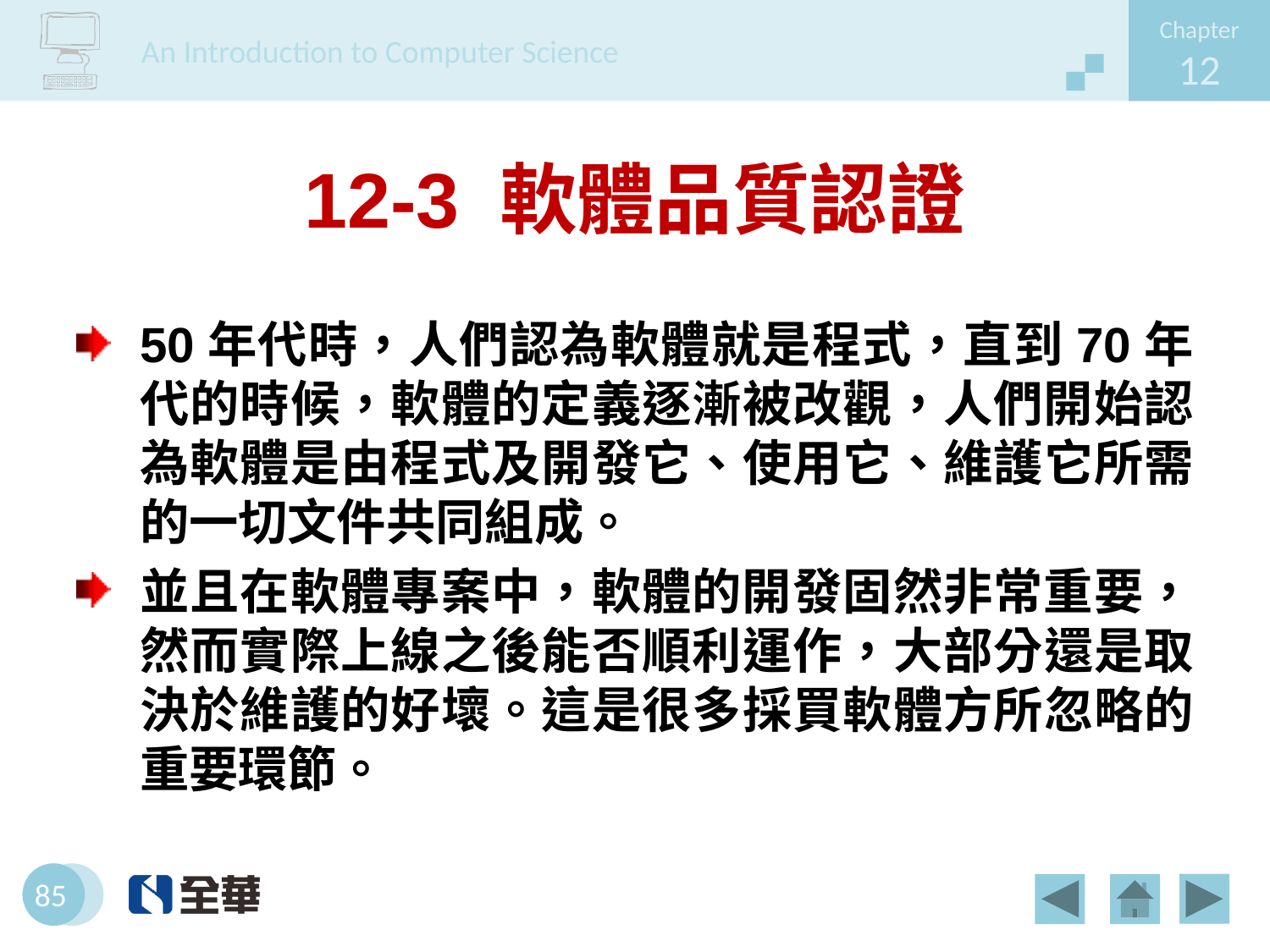

# 12-3 軟體品質認證
50年代時，人們認為軟體就是程式，直到70年代的時候，軟體的定義逐漸被改觀，人們開始認為軟體是由程式及開發它、使用它、維護它所需的一切文件共同組成。
並且在軟體專案中，軟體的開發固然非常重要，然而實際上線之後能否順利運作，大部分還是取決於維護的好壞。這是很多採買軟體方所忽略的重要環節。